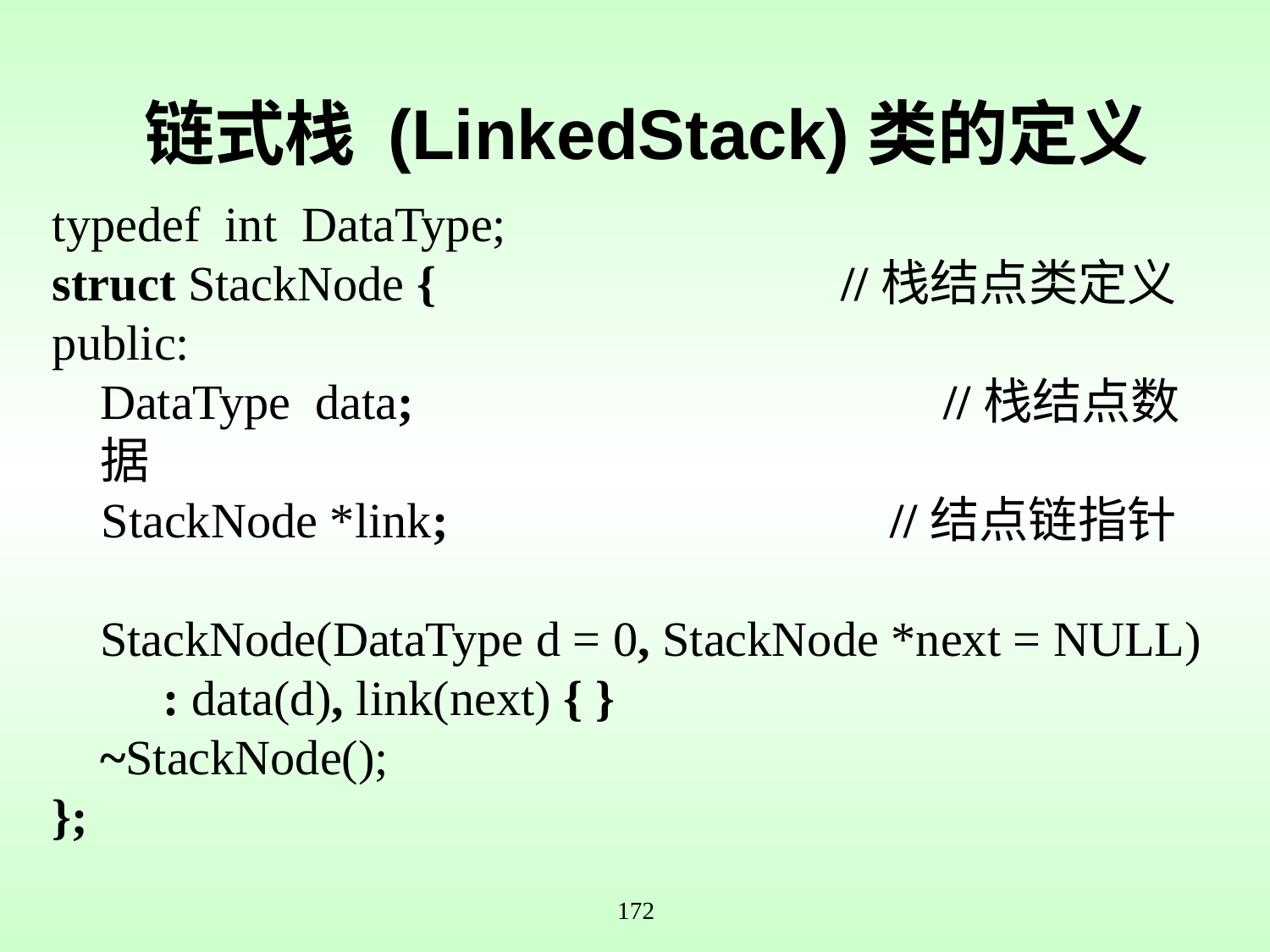

# 链式栈 (LinkedStack)类的定义
typedef  int  DataType;
struct StackNode {                                 //栈结点类定义
public:
	DataType  data;			                 //栈结点数据
    StackNode *link;                                    //结点链指针

	StackNode(DataType d = 0, StackNode *next = NULL)
         : data(d), link(next) { }
	~StackNode();
};
172